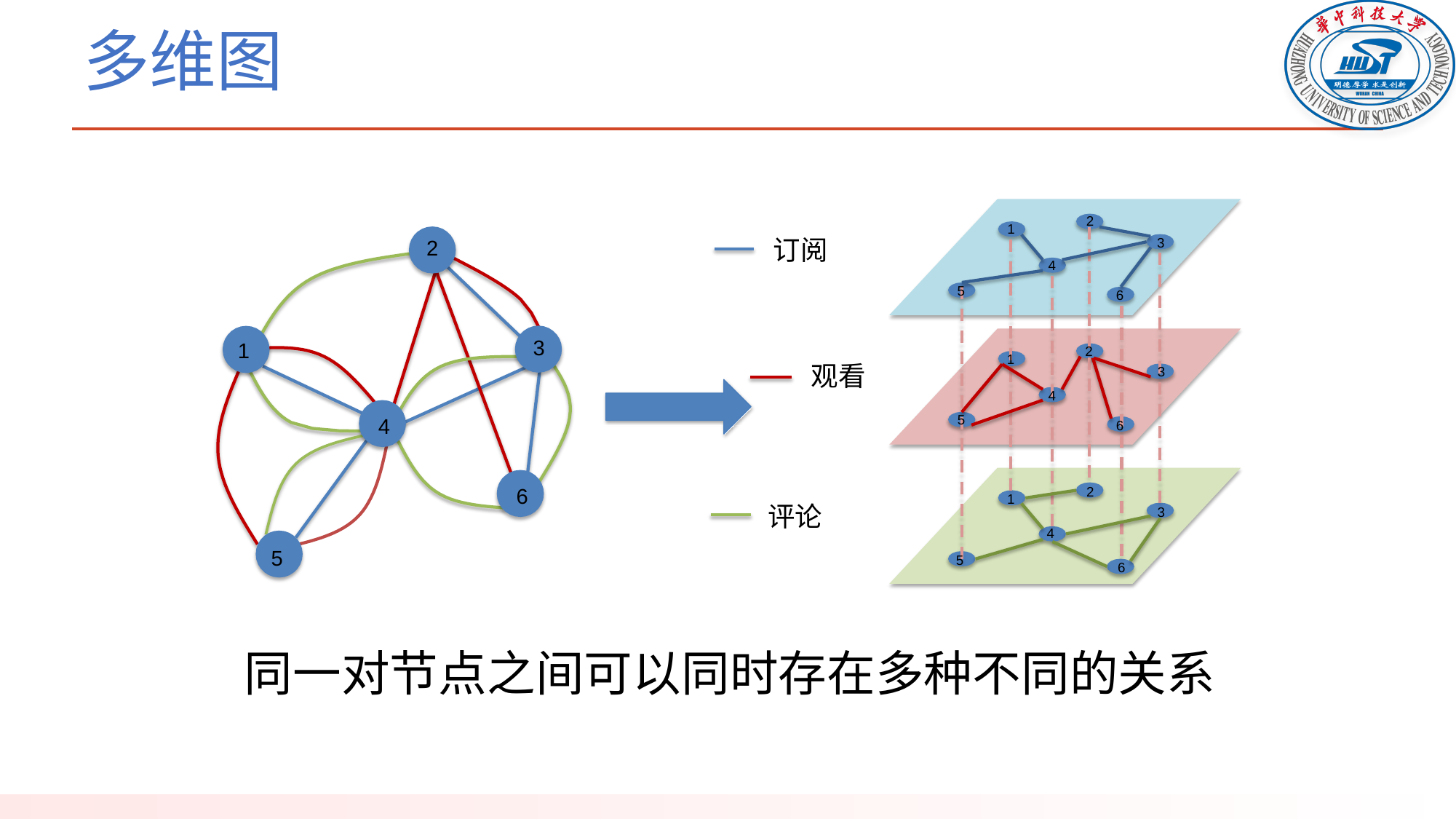

# 多维图

2

1

订阅
3

2

4

5

6

3
1

2

1

观看

3

4

5

4

6

6
2

1

评论

3

4

5

5

6

同一对节点之间可以同时存在多种不同的关系